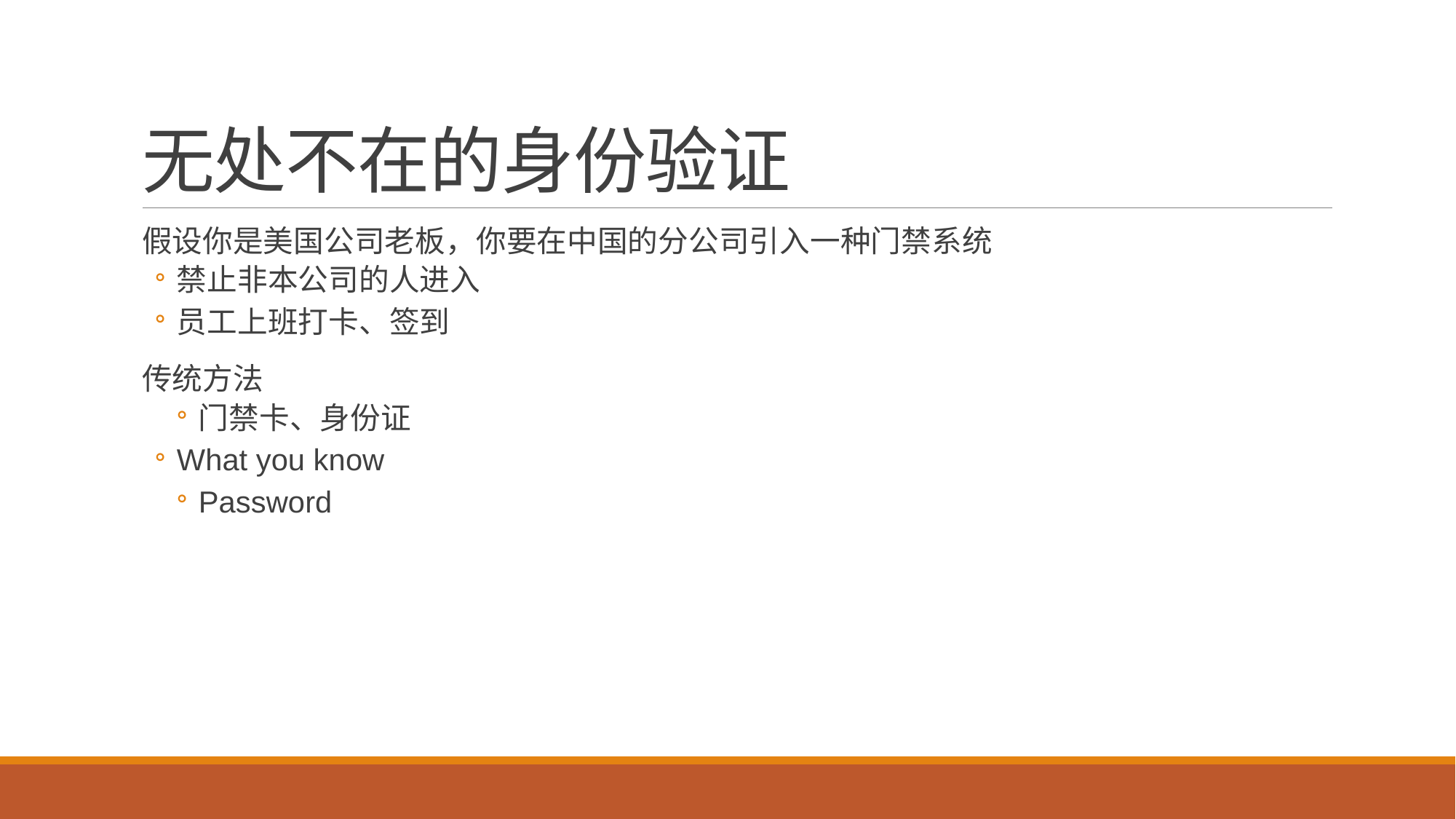

# 无处不在的身份验证
假设你是美国公司老板，你要在中国的分公司引入一种门禁系统
禁止非本公司的人进入
员工上班打卡、签到
传统方法
门禁卡、身份证
What you know
Password

39